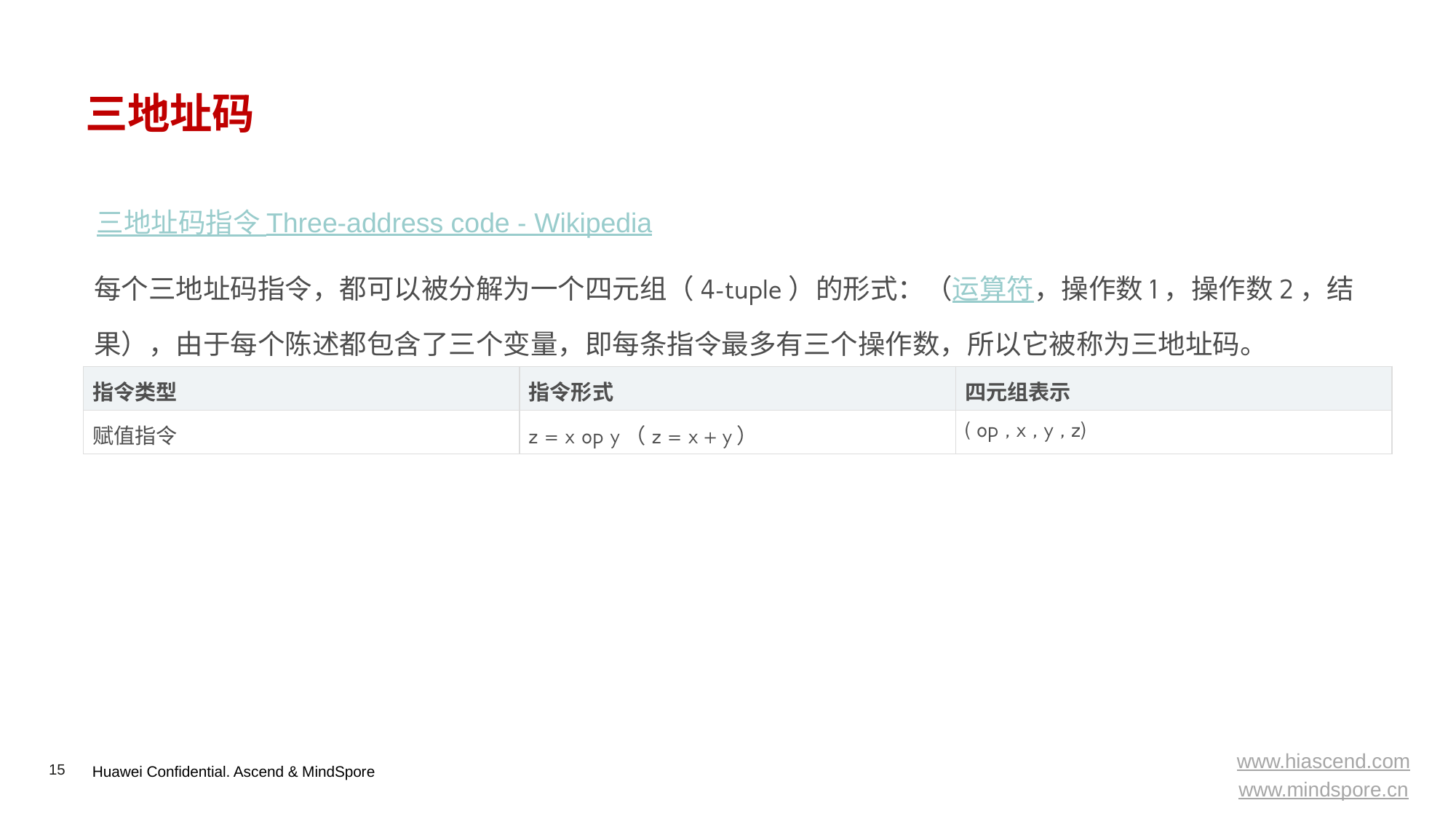

# 三地址码
三地址码指令 Three-address code - Wikipedia
每个三地址码指令，都可以被分解为一个四元组（4-tuple）的形式：（运算符，操作数1，操作数2，结果），由于每个陈述都包含了三个变量，即每条指令最多有三个操作数，所以它被称为三地址码。
| 指令类型 | 指令形式 | 四元组表示 |
| --- | --- | --- |
| 赋值指令 | z = x op y（z = x + y） | ( op , x , y , z) |